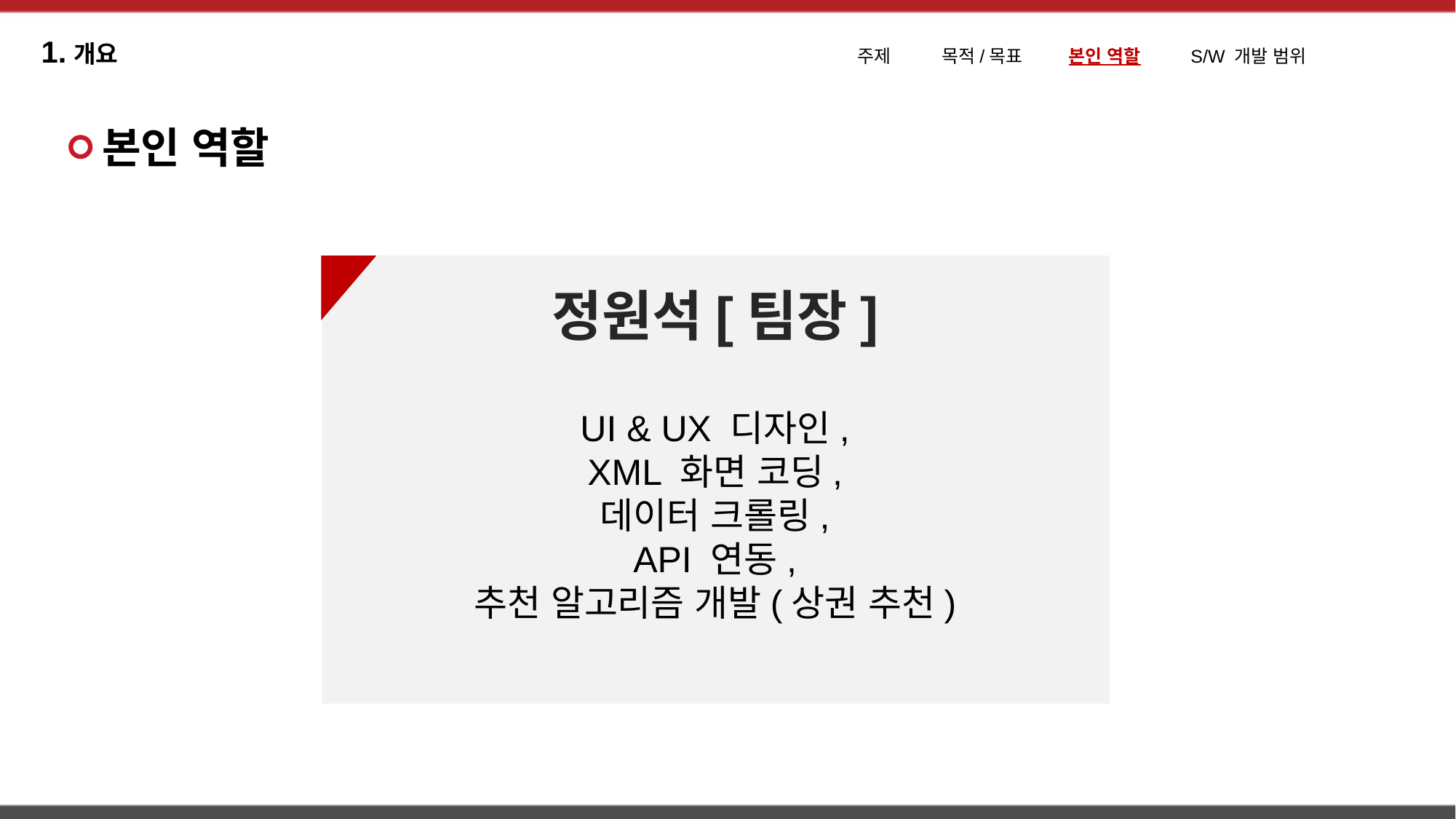

1.개요
주제          목적/목표         본인 역할         S/W 개발 범위
본인 역할

정원석[팀장]

UI & UX 디자인,
XML 화면 코딩,
데이터 크롤링,
API 연동,
추천 알고리즘 개발(상권 추천)